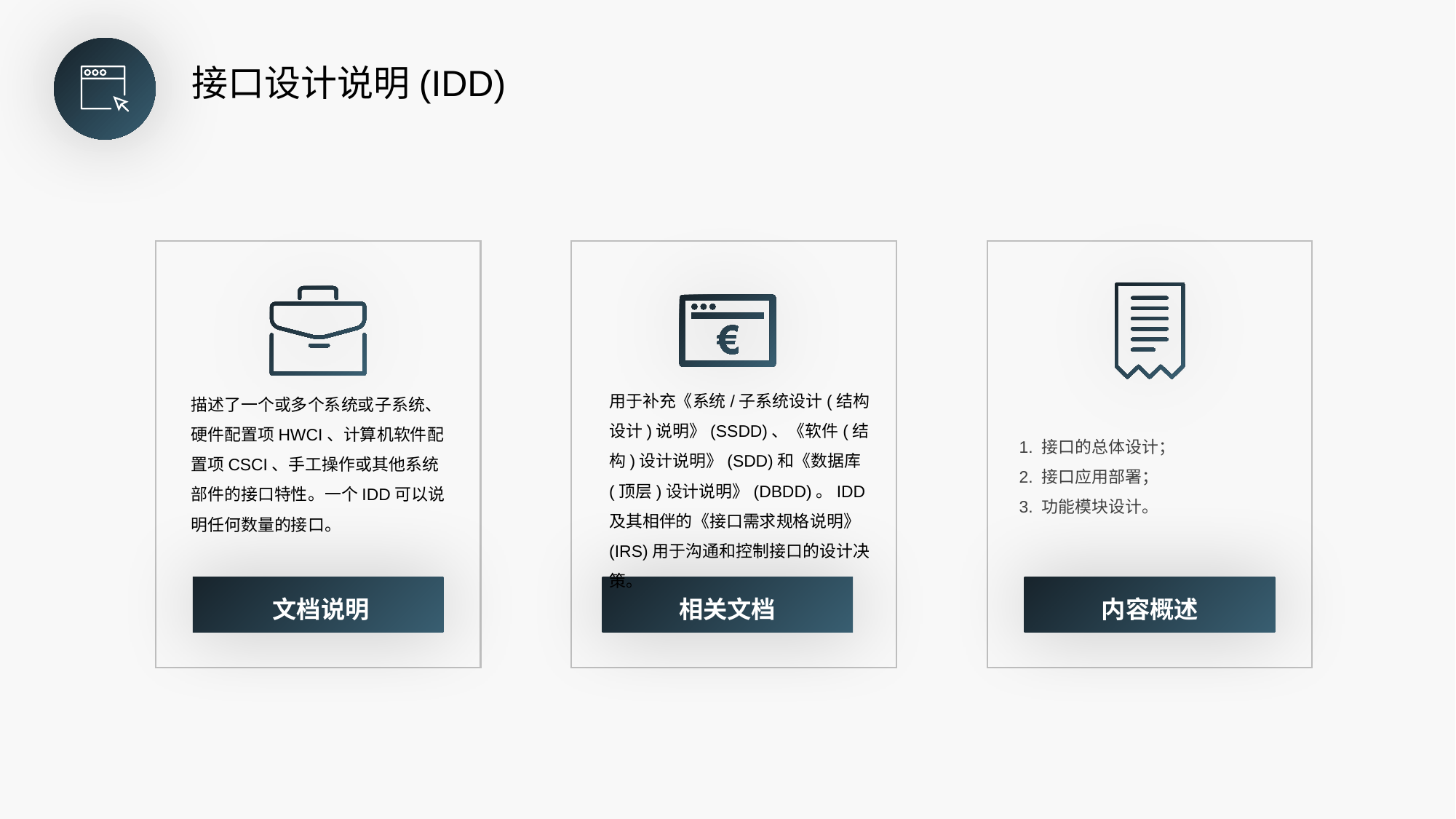

接口设计说明(IDD)

描述了一个或多个系统或子系统、硬件配置项HWCI、计算机软件配置项CSCI、手工操作或其他系统部件的接口特性。一个IDD可以说明任何数量的接口。

文档说明

用于补充《系统/子系统设计(结构设计)说明》(SSDD)、《软件(结构)设计说明》(SDD)和《数据库(顶层)设计说明》(DBDD)。IDD及其相伴的《接口需求规格说明》(IRS)用于沟通和控制接口的设计决策。

相关文档

1. 接口的总体设计；
2. 接口应用部署；
3. 功能模块设计。

内容概述